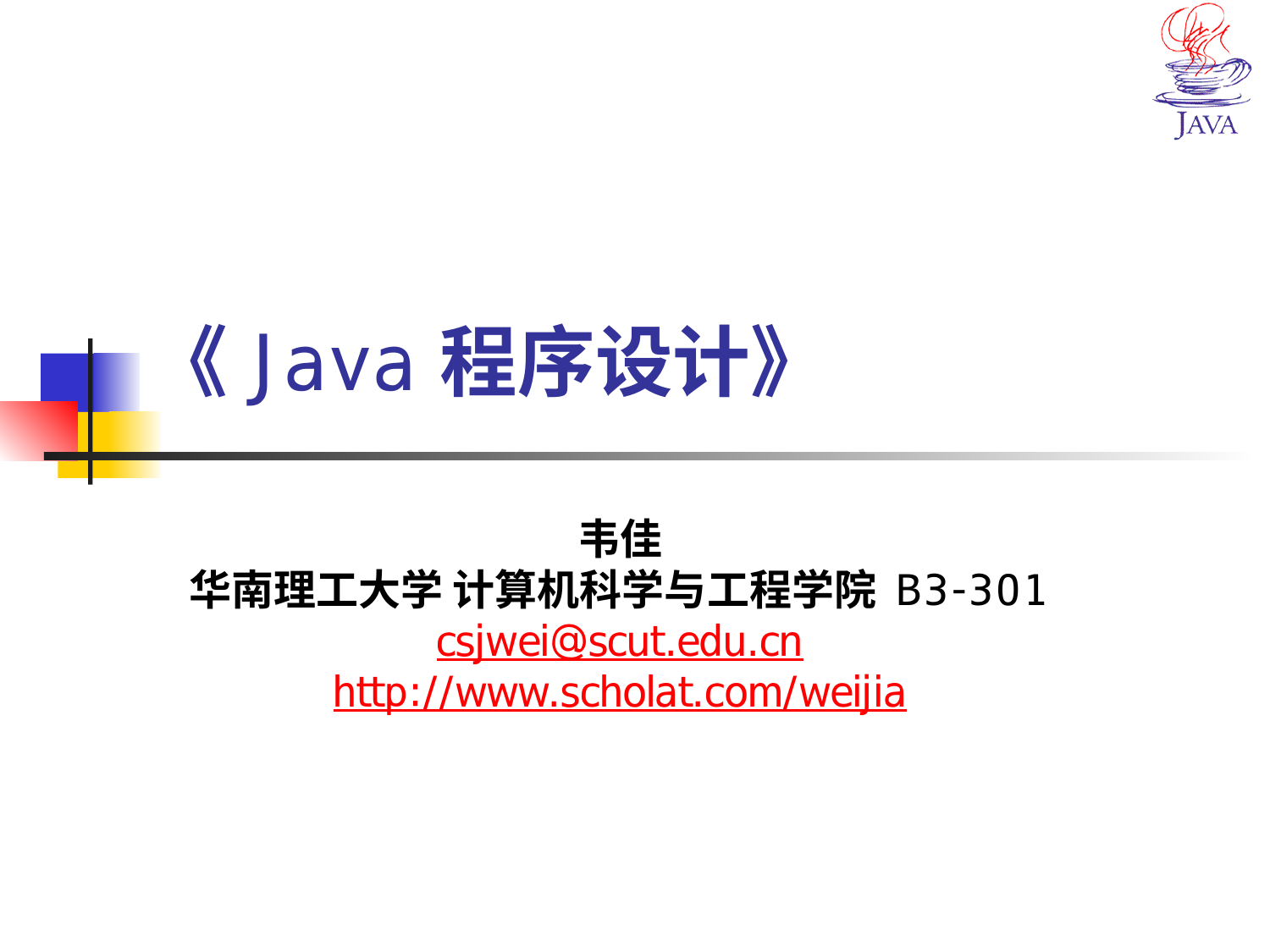

# 《Java程序设计》
韦佳
华南理工大学 计算机科学与工程学院 B3-301
csjwei@scut.edu.cn
http://www.scholat.com/weijia